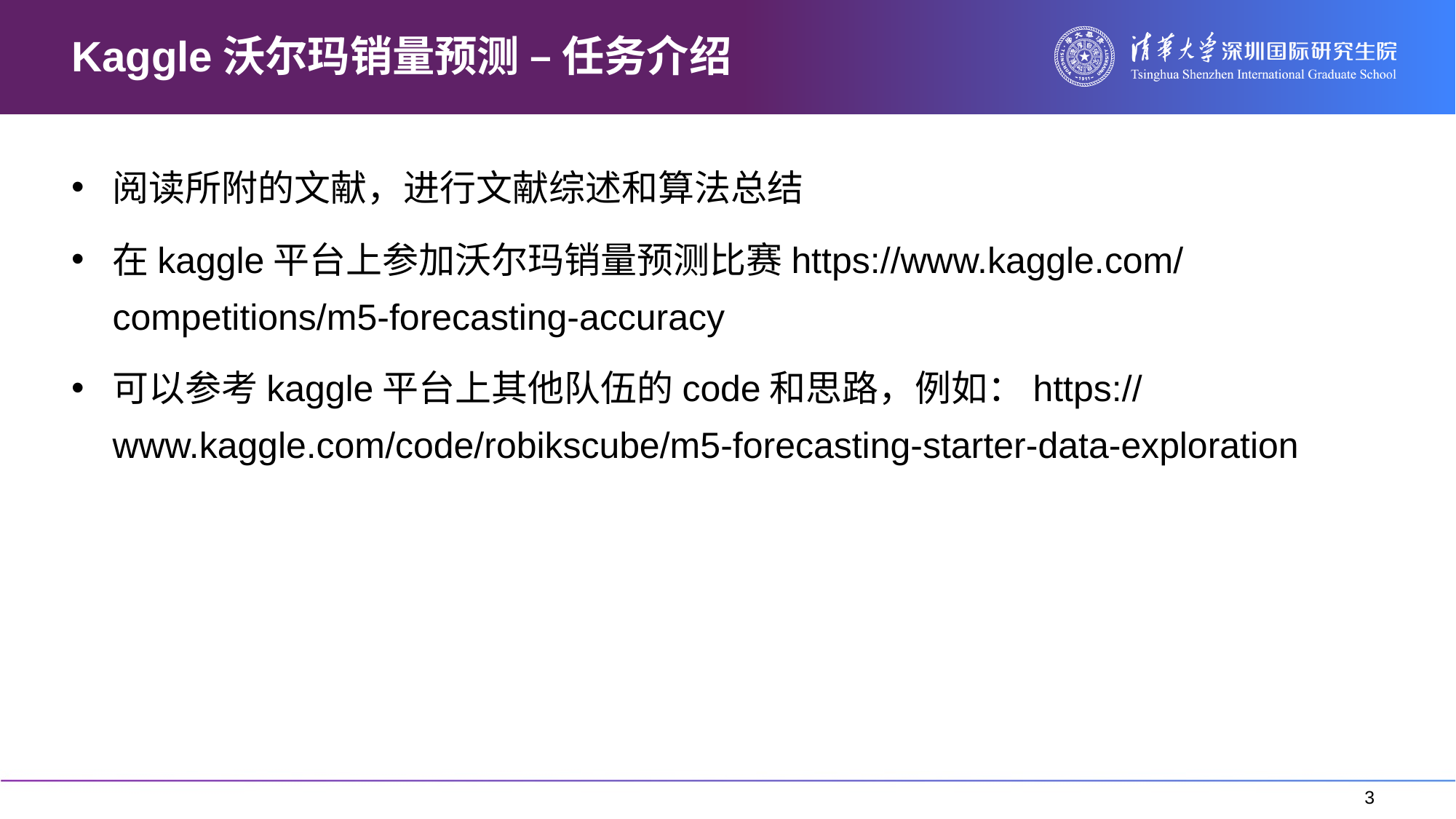

# Kaggle沃尔玛销量预测 – 任务介绍
阅读所附的文献，进行文献综述和算法总结
在kaggle平台上参加沃尔玛销量预测比赛https://www.kaggle.com/competitions/m5-forecasting-accuracy
可以参考kaggle平台上其他队伍的code和思路，例如：https://www.kaggle.com/code/robikscube/m5-forecasting-starter-data-exploration
3